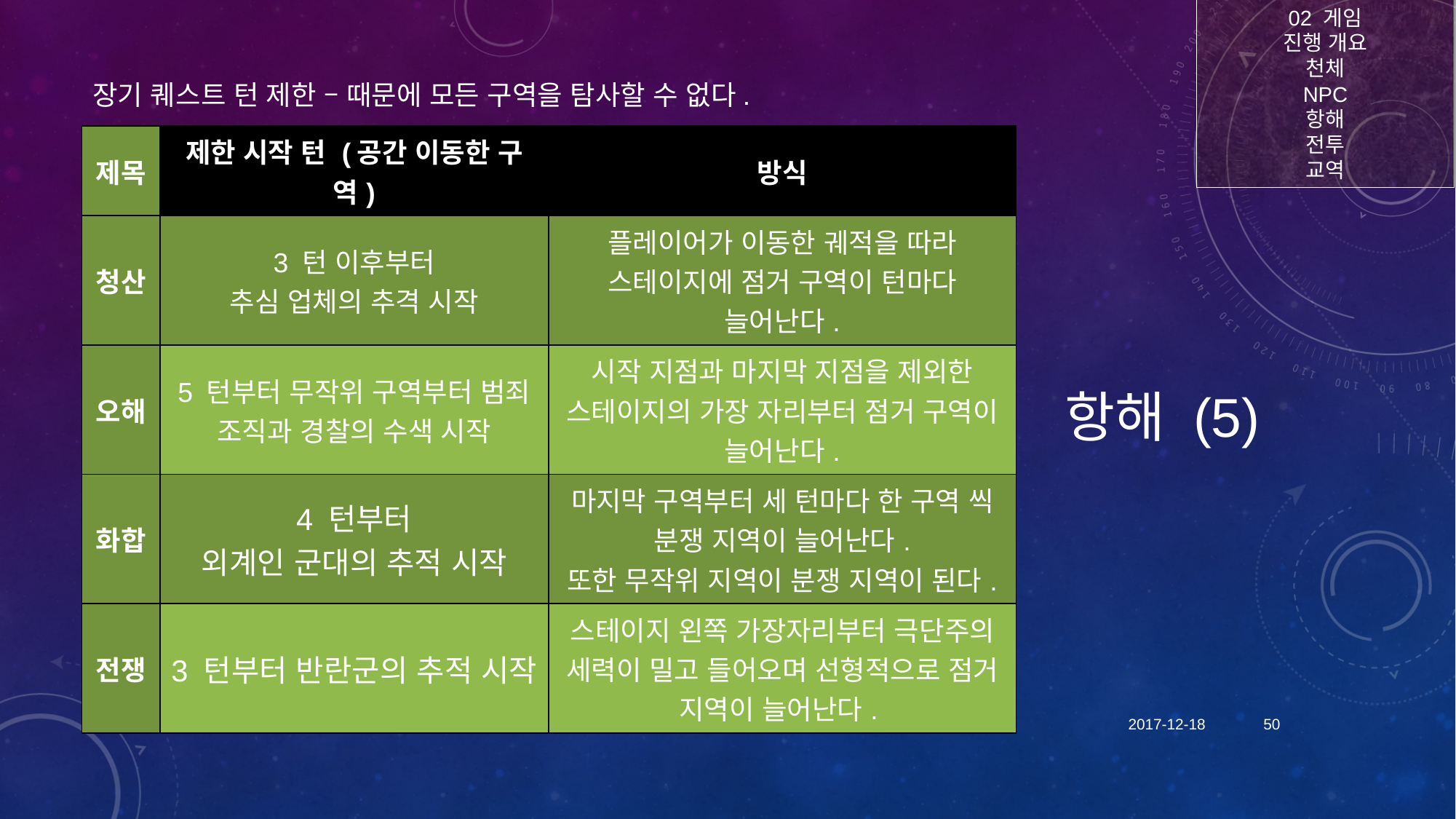

02 게임
진행 개요
천체
NPC
항해
전투
교역
# 항해 (5)
장기 퀘스트 턴 제한 – 때문에 모든 구역을 탐사할 수 없다.
| 제목 | 제한 시작 턴 (공간 이동한 구역) | 방식 |
| --- | --- | --- |
| 청산 | 3 턴 이후부터 추심 업체의 추격 시작 | 플레이어가 이동한 궤적을 따라 스테이지에 점거 구역이 턴마다 늘어난다. |
| 오해 | 5 턴부터 무작위 구역부터 범죄 조직과 경찰의 수색 시작 | 시작 지점과 마지막 지점을 제외한 스테이지의 가장 자리부터 점거 구역이 늘어난다. |
| 화합 | 4 턴부터 외계인 군대의 추적 시작 | 마지막 구역부터 세 턴마다 한 구역 씩 분쟁 지역이 늘어난다. 또한 무작위 지역이 분쟁 지역이 된다. |
| 전쟁 | 3 턴부터 반란군의 추적 시작 | 스테이지 왼쪽 가장자리부터 극단주의 세력이 밀고 들어오며 선형적으로 점거 지역이 늘어난다. |
진윤성 : Super Light Drive
2017-12-18
50